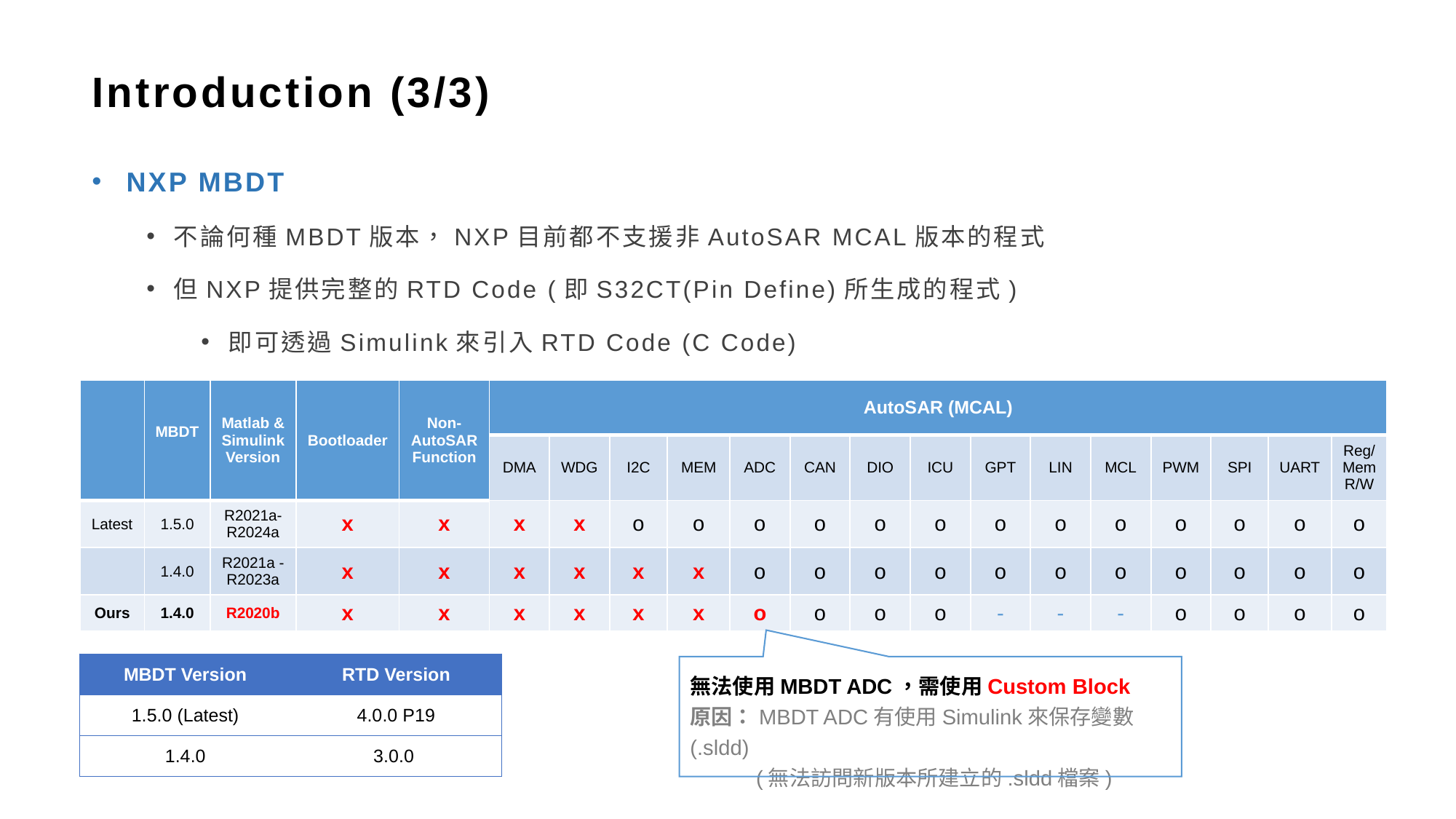

# Introduction (3/3)
NXP MBDT
不論何種MBDT版本，NXP目前都不支援非AutoSAR MCAL版本的程式
但NXP提供完整的RTD Code (即S32CT(Pin Define)所生成的程式)
即可透過Simulink來引入RTD Code (C Code)

|  | MBDT | Matlab & Simulink Version | Bootloader | Non-AutoSAR Function | AutoSAR (MCAL) |  |  |  |  |  |  |  |  |  |  |  |  |  |  |
| --- | --- | --- | --- | --- | --- | --- | --- | --- | --- | --- | --- | --- | --- | --- | --- | --- | --- | --- | --- |
|  |  |  |  |  | DMA | WDG | I2C | MEM | ADC | CAN | DIO | ICU | GPT | LIN | MCL | PWM | SPI | UART | Reg/ Mem R/W |
| Latest | 1.5.0 | R2021a-R2024a | x | x | x | x | o | o | o | o | o | o | o | o | o | o | o | o | o |
|  | 1.4.0 | R2021a - R2023a | x | x | x | x | x | x | o | o | o | o | o | o | o | o | o | o | o |
| Ours | 1.4.0 | R2020b | x | x | x | x | x | x | o | o | o | o | - | - | - | o | o | o | o |
| MBDT Version | RTD Version |
| --- | --- |
| 1.5.0 (Latest) | 4.0.0 P19 |
| 1.4.0 | 3.0.0 |

無法使用MBDT ADC，需使用Custom Block
原因：MBDT ADC有使用Simulink來保存變數 (.sldd)
           (無法訪問新版本所建立的.sldd檔案)